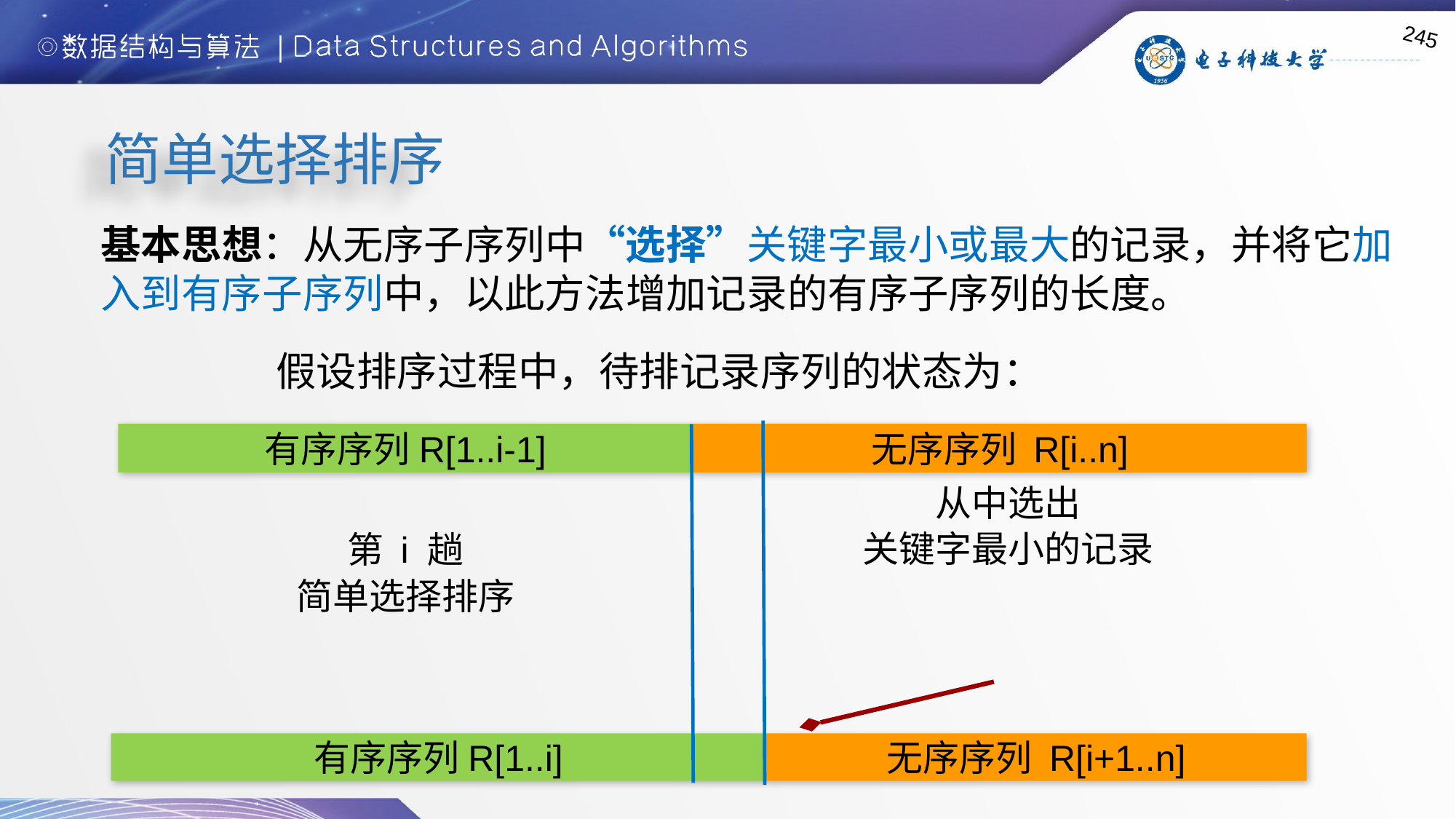

245
简单选择排序
基本思想：从无序子序列中“选择”关键字最小或最大的记录，并将它加入到有序子序列中，以此方法增加记录的有序子序列的长度。
假设排序过程中，待排记录序列的状态为：

有序序列R[1..i-1]
无序序列 R[i..n]

从中选出
关键字最小的记录
第 i 趟
简单选择排序

有序序列R[1..i]
无序序列 R[i+1..n]